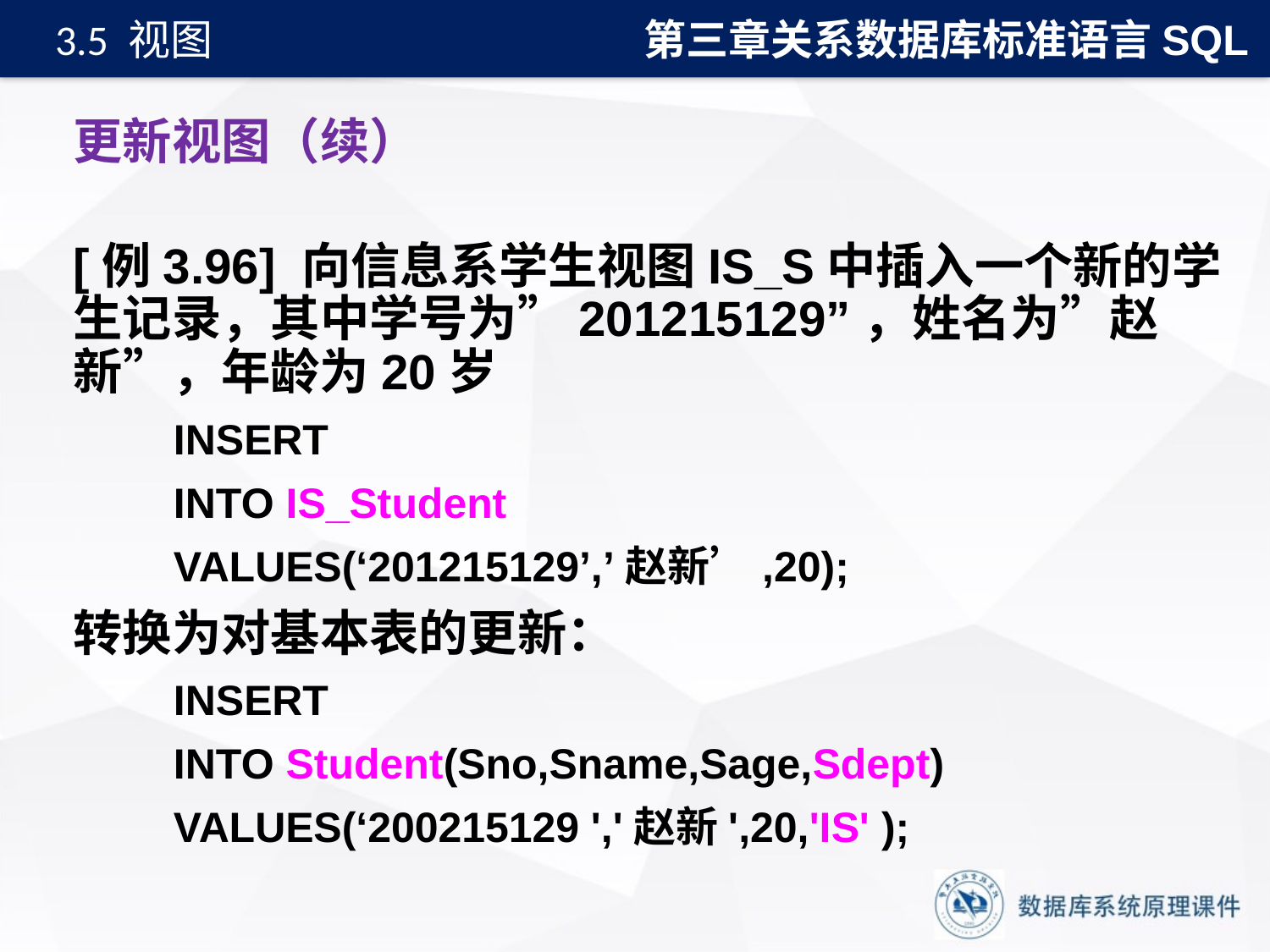

第三章关系数据库标准语言SQL
3.5 视图
# 更新视图（续）
[例3.96] 向信息系学生视图IS_S中插入一个新的学生记录，其中学号为”201215129”，姓名为”赵新”，年龄为20岁
INSERT
INTO IS_Student
VALUES(‘201215129’,’赵新’,20);
转换为对基本表的更新：
INSERT
INTO Student(Sno,Sname,Sage,Sdept)
VALUES(‘200215129 ','赵新',20,'IS' );